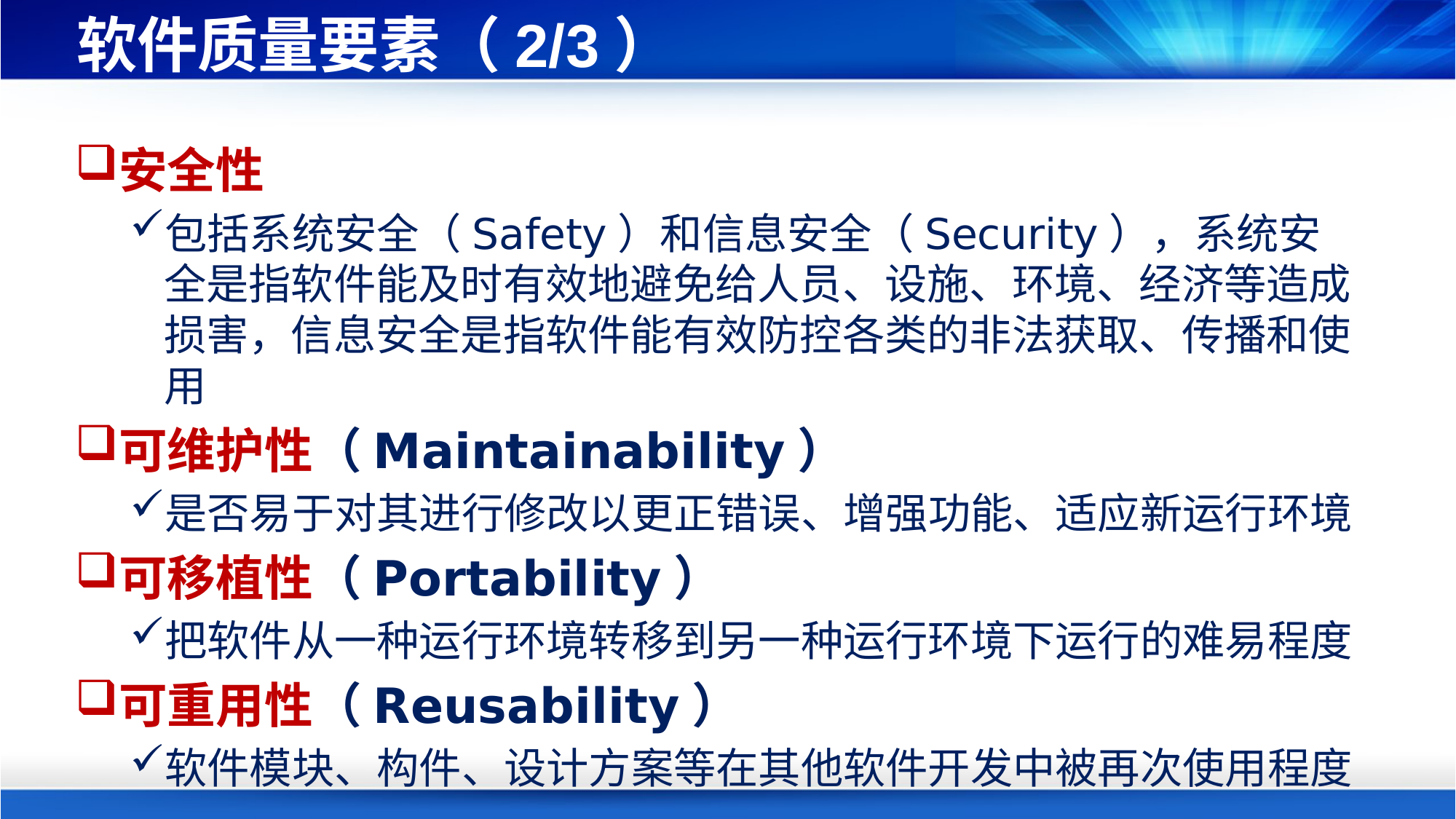

# 软件质量要素（2/3）
安全性
包括系统安全（Safety）和信息安全（Security），系统安全是指软件能及时有效地避免给人员、设施、环境、经济等造成损害，信息安全是指软件能有效防控各类的非法获取、传播和使用
可维护性（Maintainability）
是否易于对其进行修改以更正错误、增强功能、适应新运行环境
可移植性（Portability）
把软件从一种运行环境转移到另一种运行环境下运行的难易程度
可重用性（Reusability）
软件模块、构件、设计方案等在其他软件开发中被再次使用程度